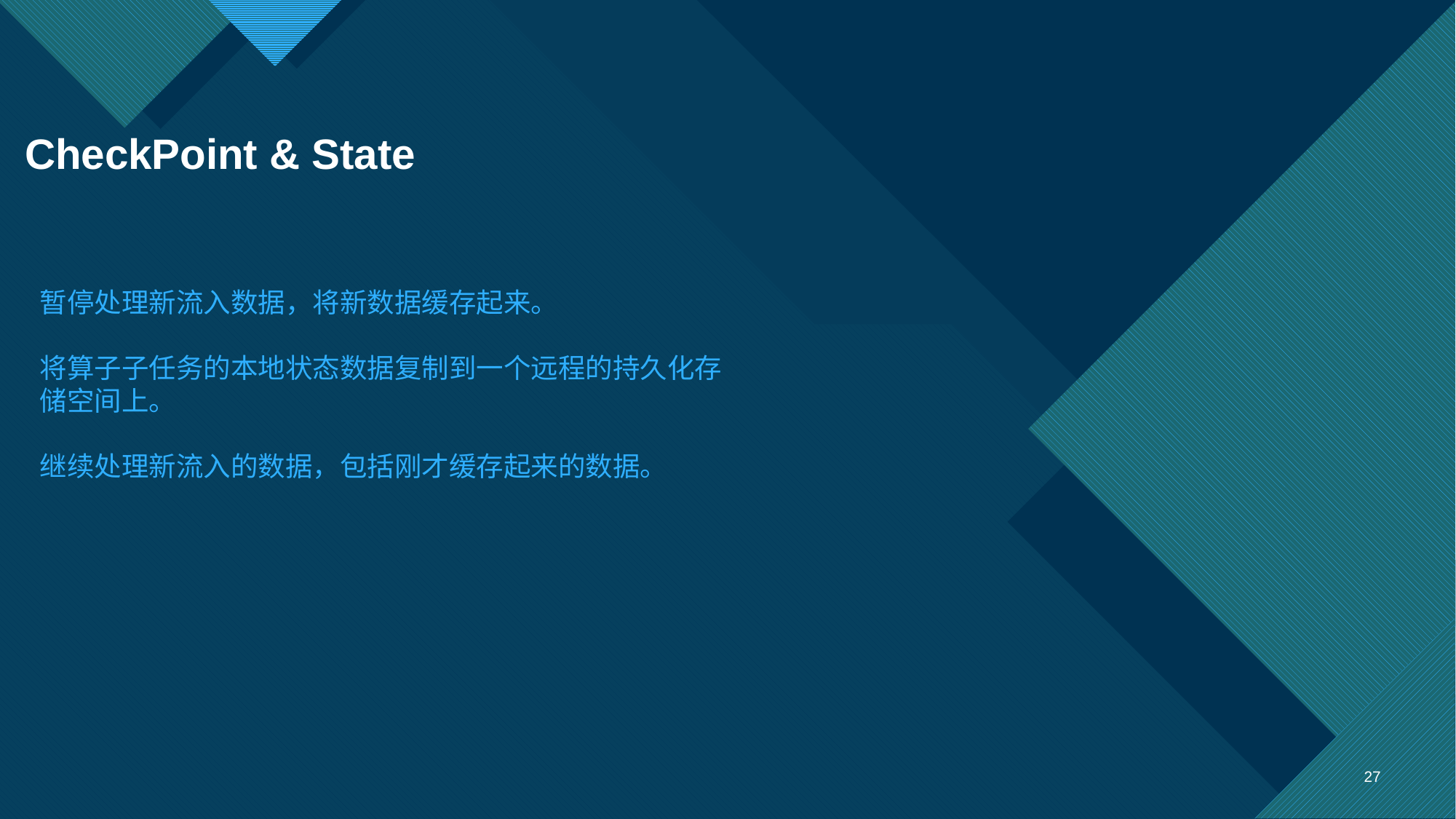

# CheckPoint & State
暂停处理新流入数据，将新数据缓存起来。

将算子子任务的本地状态数据复制到一个远程的持久化存储空间上。

继续处理新流入的数据，包括刚才缓存起来的数据。
27